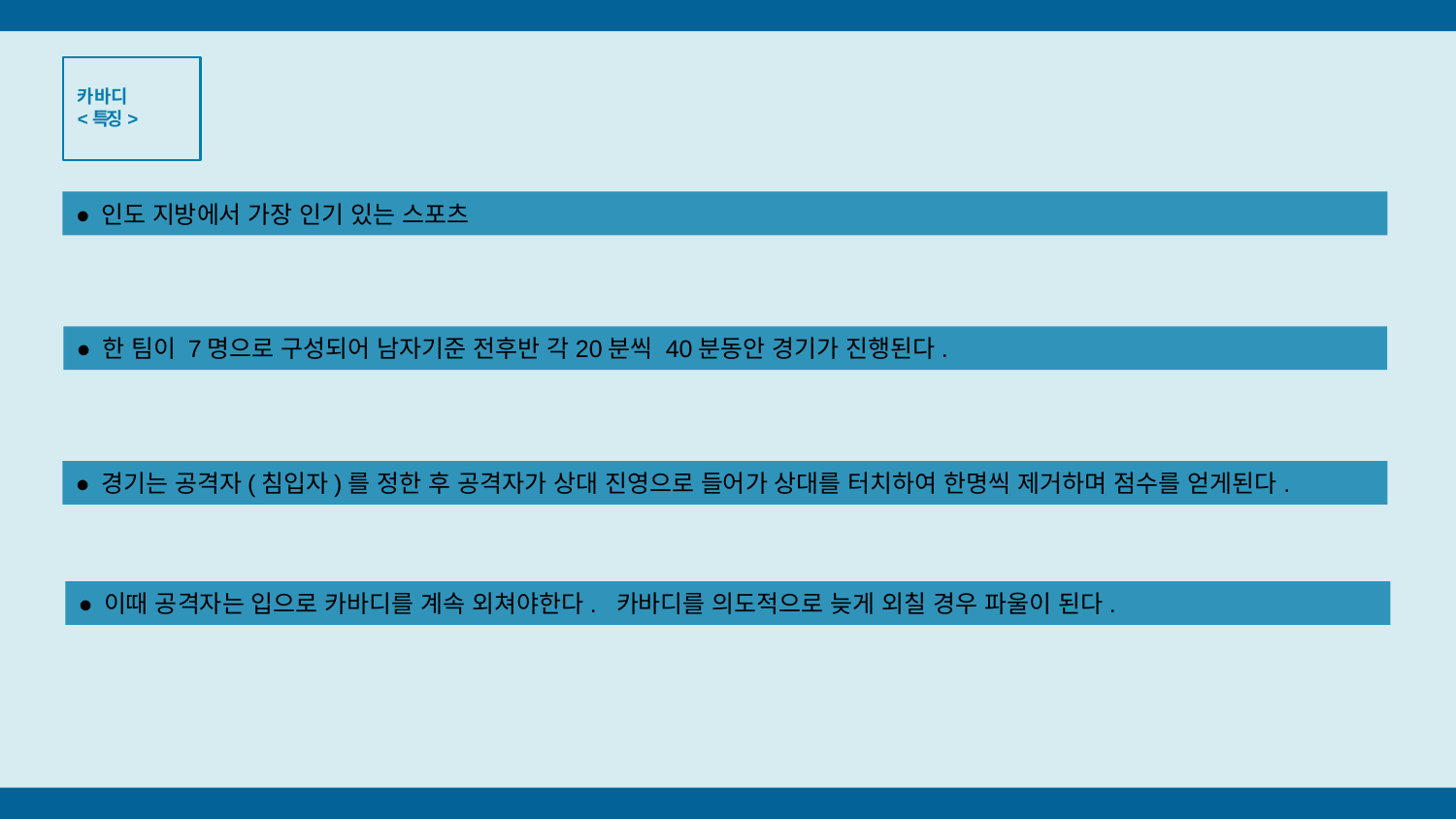

카바디
<특징>

⦁ 인도 지방에서 가장 인기 있는 스포츠
⦁ 한 팀이 7명으로 구성되어 남자기준 전후반 각20분씩 40분동안 경기가 진행된다.
⦁ 경기는 공격자(침입자)를 정한 후 공격자가 상대 진영으로 들어가 상대를 터치하여 한명씩 제거하며 점수를 얻게된다.
⦁ 이때 공격자는 입으로 카바디를 계속 외쳐야한다.  카바디를 의도적으로 늦게 외칠 경우 파울이 된다.